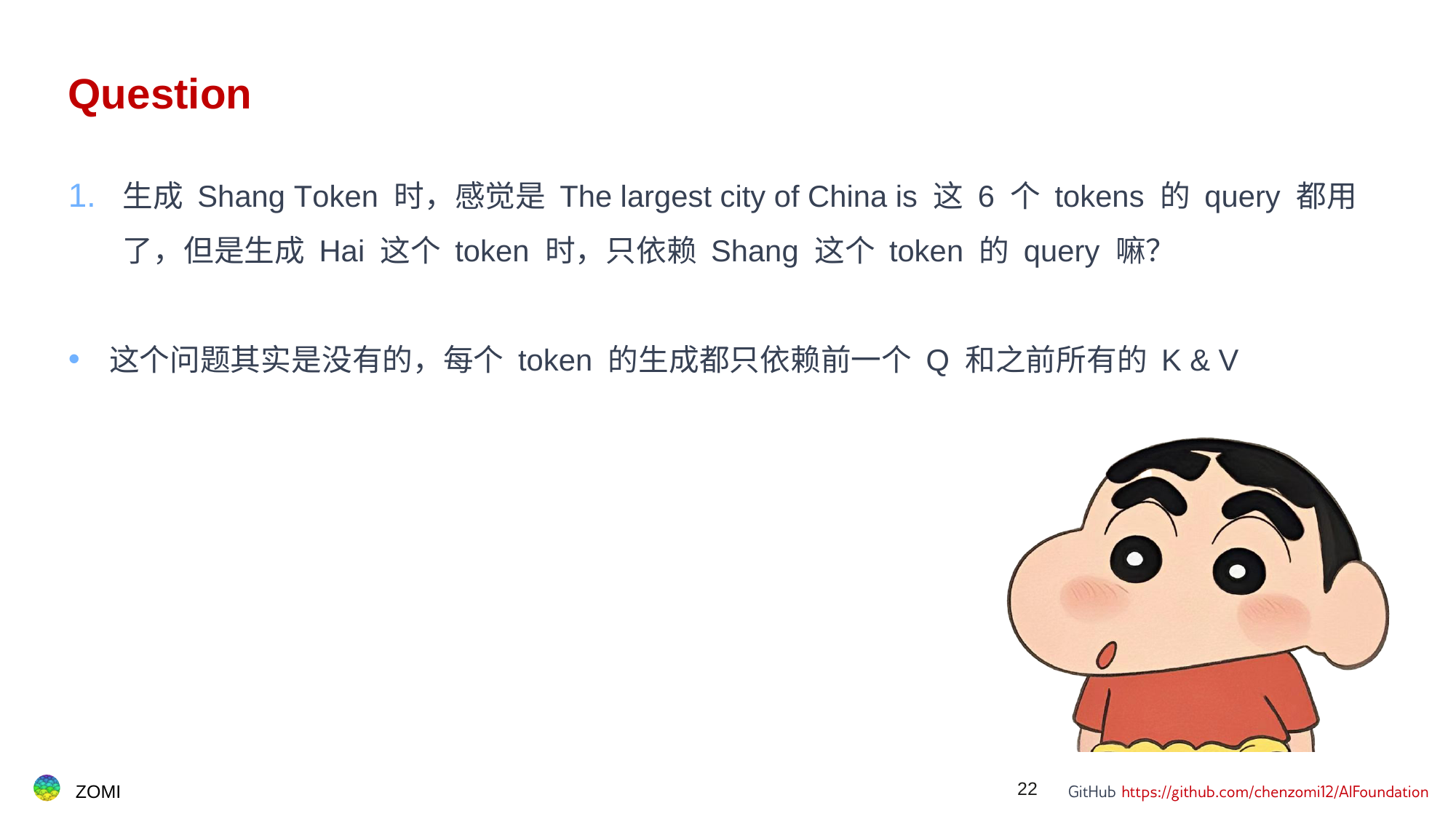

# Question
生成 Shang Token 时，感觉是 The largest city of China is 这 6 个 tokens 的 query 都用了，但是生成 Hai 这个 token 时，只依赖 Shang 这个 token 的 query 嘛？

这个问题其实是没有的，每个 token 的生成都只依赖前一个 Q 和之前所有的 K & V